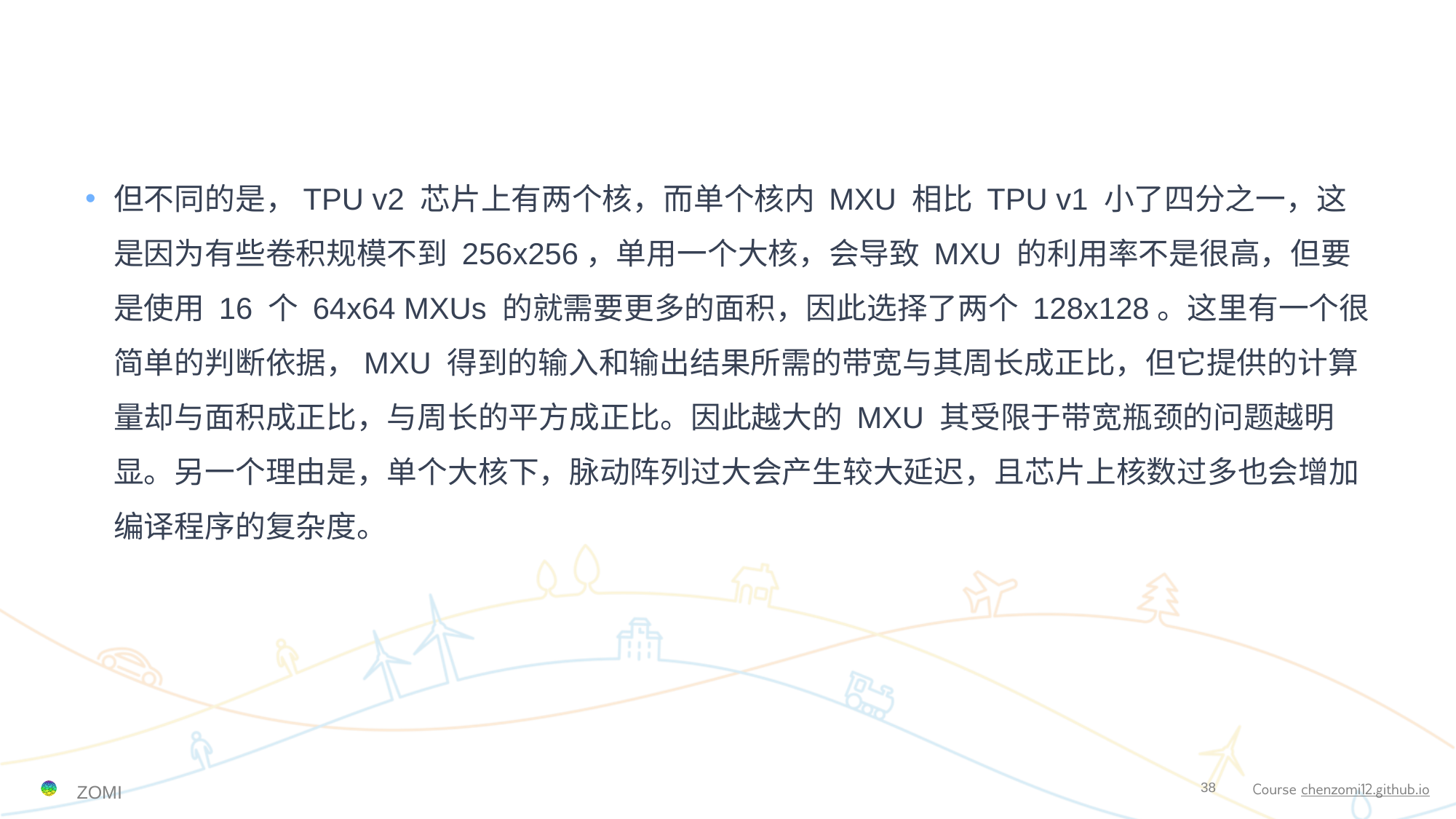

#
但不同的是，TPU v2 芯片上有两个核，而单个核内 MXU 相比 TPU v1 小了四分之一，这是因为有些卷积规模不到 256x256，单用一个大核，会导致 MXU 的利用率不是很高，但要是使用 16 个 64x64 MXUs 的就需要更多的面积，因此选择了两个 128x128。这里有一个很简单的判断依据，MXU 得到的输入和输出结果所需的带宽与其周长成正比，但它提供的计算量却与面积成正比，与周长的平方成正比。因此越大的 MXU 其受限于带宽瓶颈的问题越明显。另一个理由是，单个大核下，脉动阵列过大会产生较大延迟，且芯片上核数过多也会增加编译程序的复杂度。